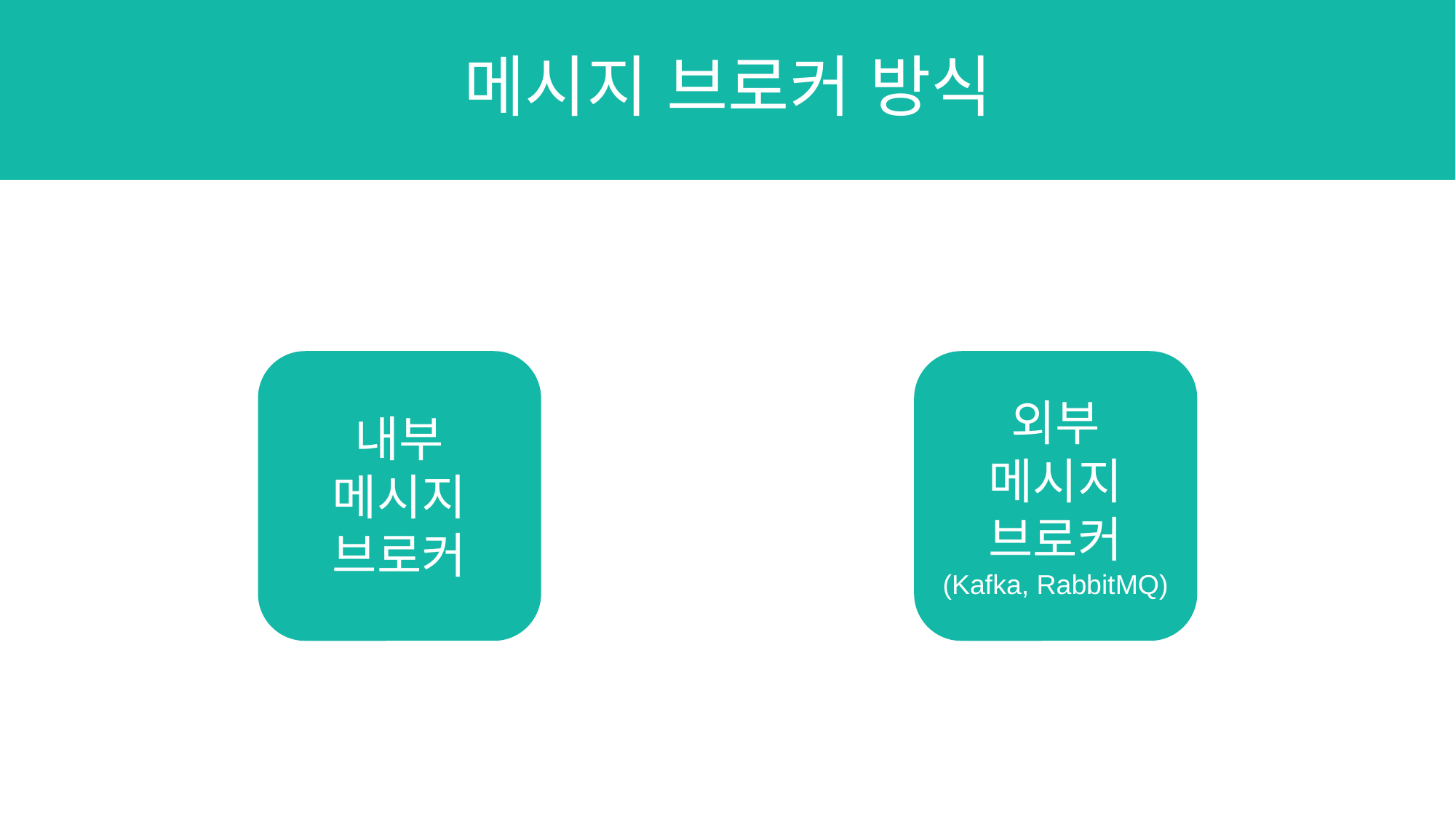

메시지 브로커 방식
내부 메시지 브로커
외부
메시지
브로커
(Kafka, RabbitMQ)